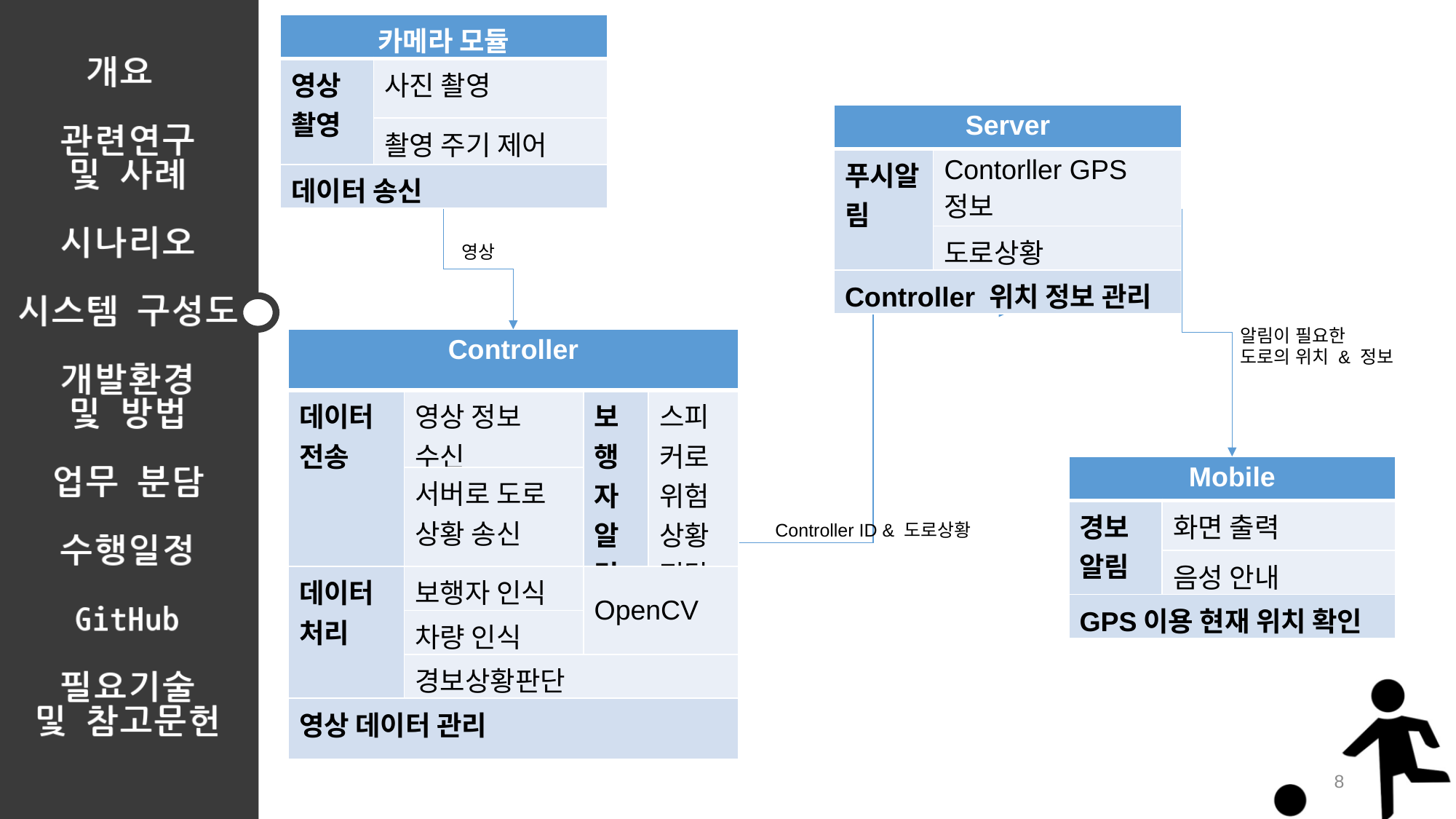

| 카메라 모듈 |  |
| --- | --- |
| 영상 촬영 | 사진 촬영 |
|  | 촬영 주기 제어 |
| 데이터 송신 |  |
| Server |  |
| --- | --- |
| 푸시알림 | Contorller GPS정보 |
|  | 도로상황 |
| Controller 위치 정보 관리 |  |
영상

알림이 필요한
도로의 위치 & 정보
| Controller |  |  |  |
| --- | --- | --- | --- |
| 데이터 전송 | 영상 정보 수신 | 보행자 알림 | 스피커로 위험 상황 전달 |
|  | 서버로 도로 상황 송신 |  |  |
| 데이터 처리 | 보행자 인식 | OpenCV |  |
|  | 차량 인식 |  |  |
|  | 경보상황판단 |  |  |
| 영상 데이터 관리 |  |  |  |
| Mobile |  |
| --- | --- |
| 경보알림 | 화면 출력 |
|  | 음성 안내 |
| GPS이용 현재 위치 확인 |  |
Controller ID & 도로상황
8